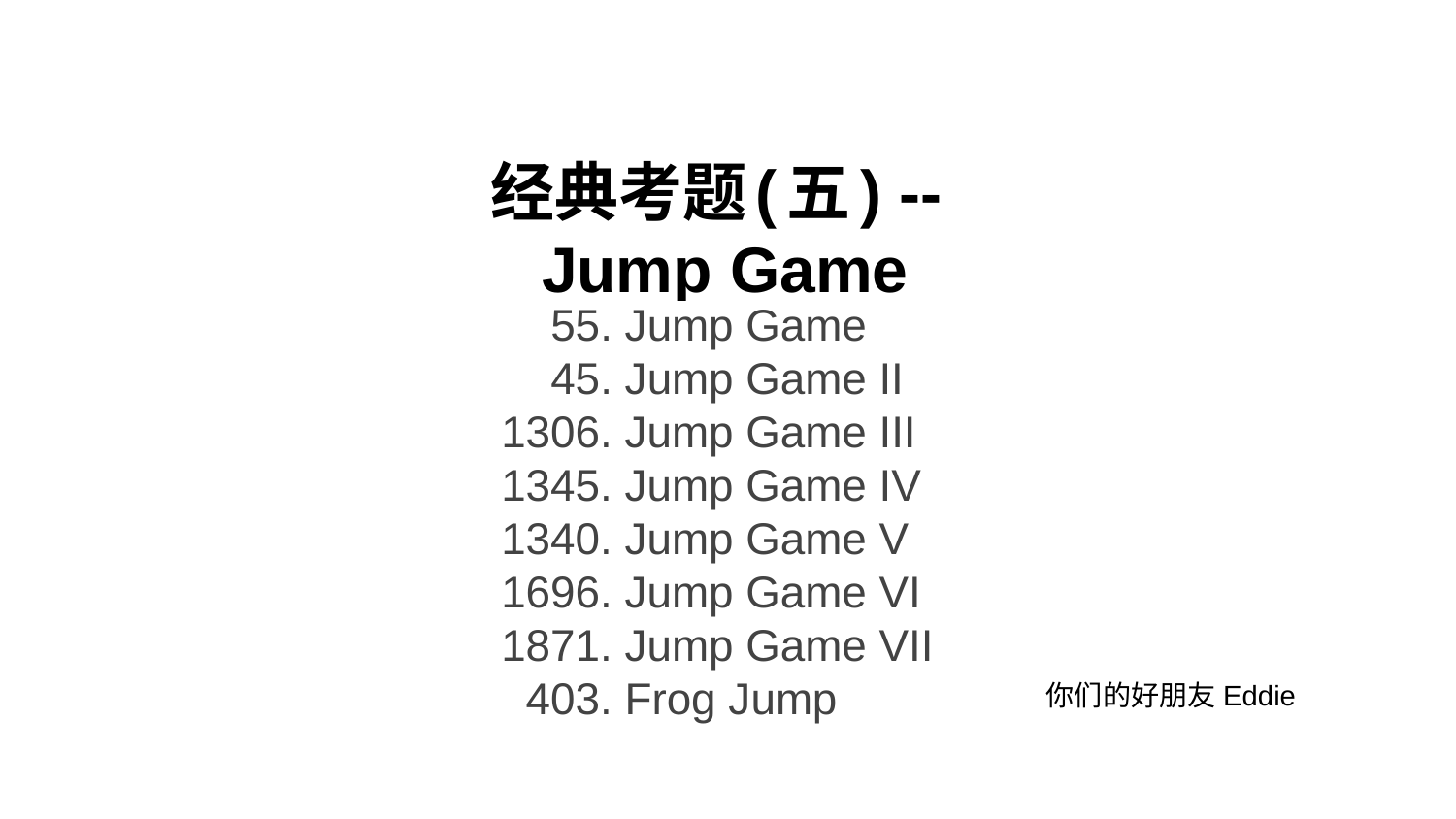

# 经典考题(五) --
Jump Game
    55. Jump Game
    45. Jump Game II
1306. Jump Game III
1345. Jump Game IV
1340. Jump Game V
1696. Jump Game VI
1871. Jump Game VII
  403. Frog Jump
你们的好朋友Eddie